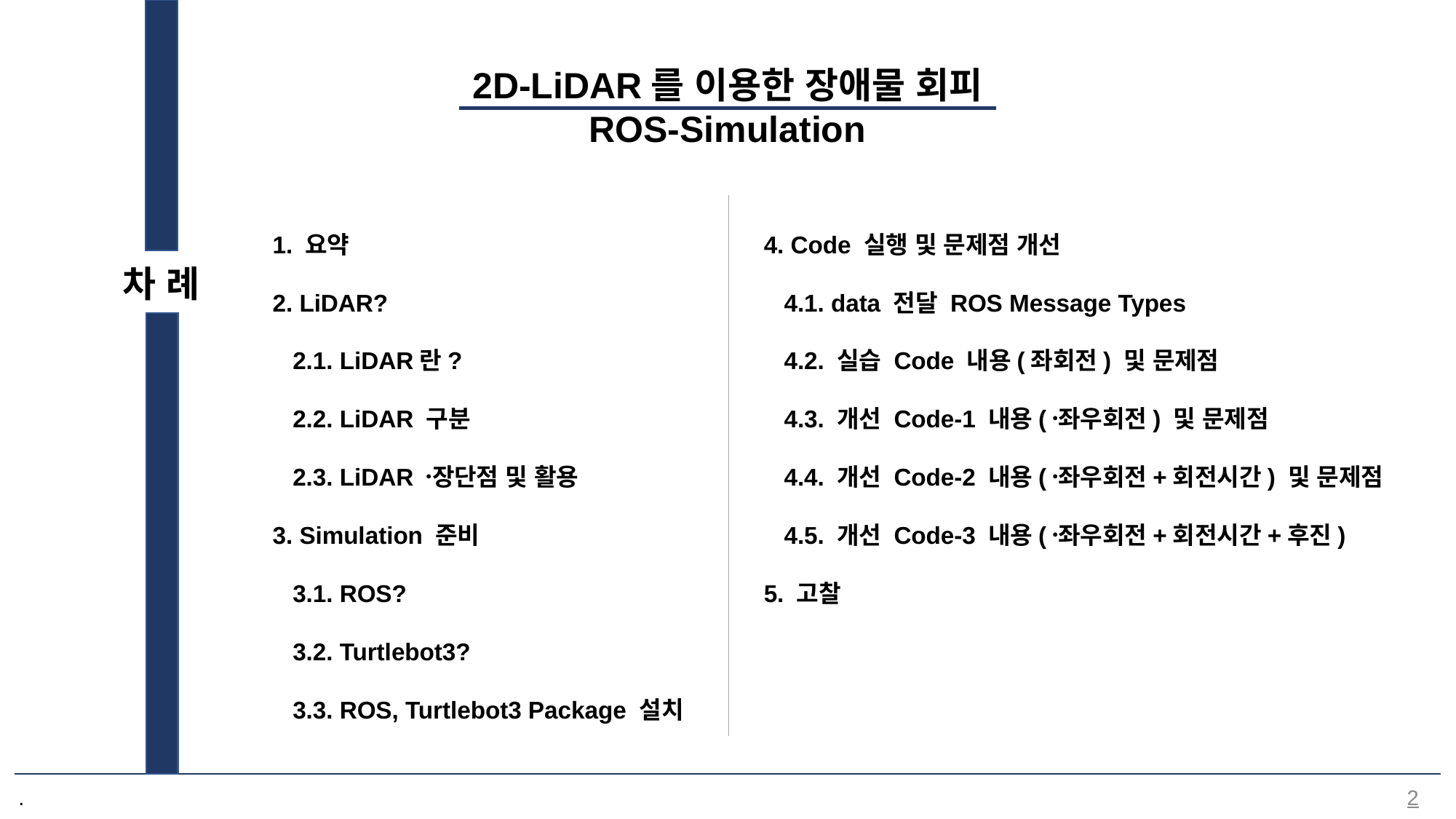

2D-LiDAR를 이용한 장애물 회피
ROS-Simulation
1. 요약
2. LiDAR?
   2.1. LiDAR란?
   2.2. LiDAR 구분
   2.3. LiDAR 장〮단점 및 활용
3. Simulation 준비
   3.1. ROS?
   3.2. Turtlebot3?
   3.3. ROS, Turtlebot3 Package 설치
4. Code 실행 및 문제점 개선
   4.1. data 전달 ROS Message Types
   4.2. 실습 Code 내용(좌회전) 및 문제점
   4.3. 개선 Code-1 내용(좌〮우회전) 및 문제점
   4.4. 개선 Code-2 내용(좌〮우회전+회전시간) 및 문제점
   4.5. 개선 Code-3 내용(좌〮우회전+회전시간+후진)
5. 고찰
차 례

2
.